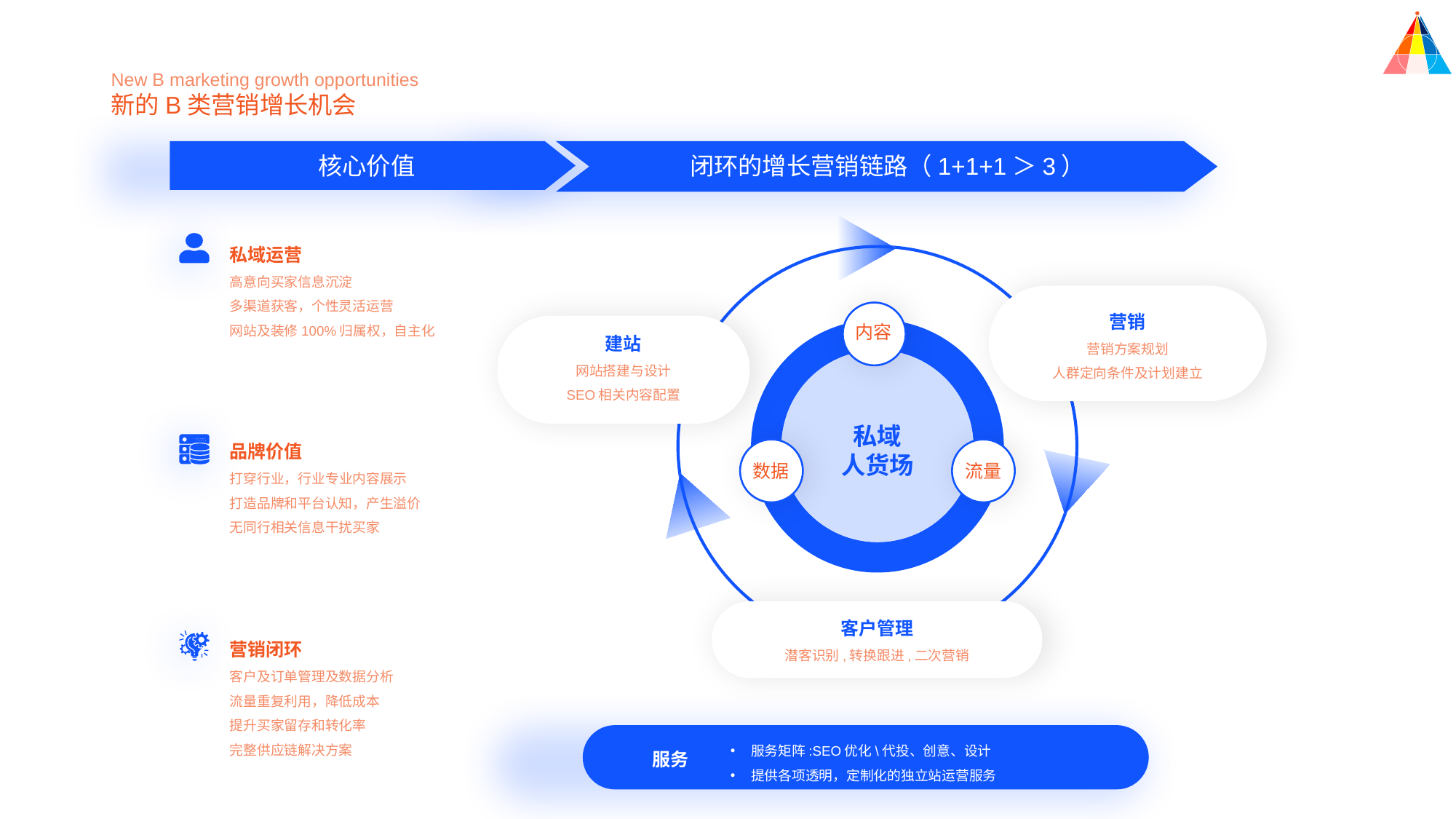

New B marketing growth opportunities
新的B类营销增长机会

核心价值
闭环的增长营销链路（1+1+1＞3）

私域运营
高意向买家信息沉淀
多渠道获客，个性灵活运营
网站及装修100%归属权，自主化

营销
营销方案规划
人群定向条件及计划建立
内容

建站
网站搭建与设计
SEO相关内容配置

私域
人货场
品牌价值
打穿行业，行业专业内容展示
打造品牌和平台认知，产生溢价
无同行相关信息干扰买家

数据
流量

客户管理
潜客识别,转换跟进,二次营销
营销闭环
客户及订单管理及数据分析
流量重复利用，降低成本
提升买家留存和转化率
完整供应链解决方案

服务矩阵:SEO优化\代投、创意、设计
提供各项透明，定制化的独立站运营服务
服务